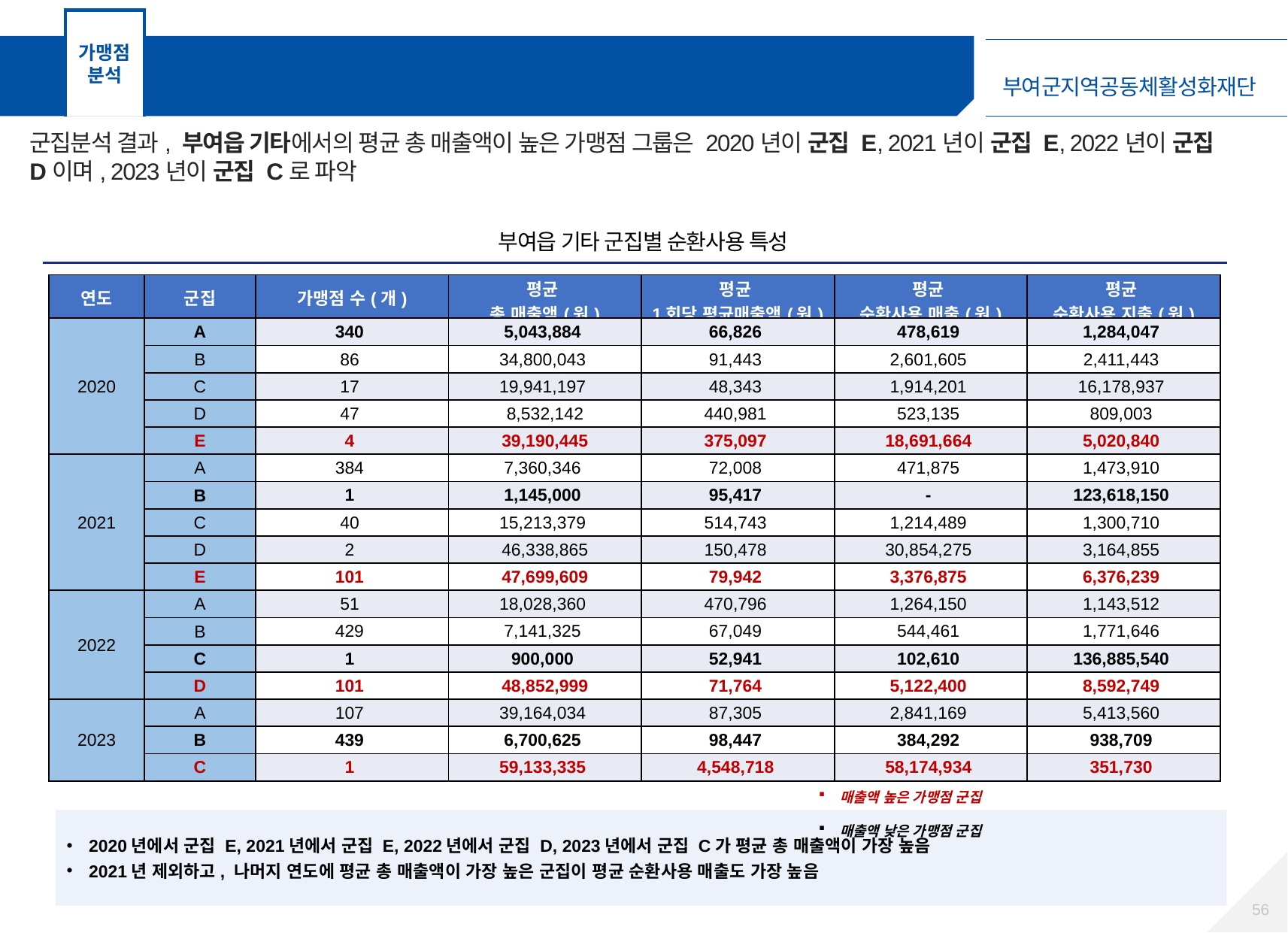

가맹점
분석
가맹점 군집분석 – 부여읍 기타 가맹점
군집분석 결과, 부여읍 기타에서의 평균 총 매출액이 높은 가맹점 그룹은 2020년이 군집 E, 2021년이 군집 E, 2022년이 군집 D이며, 2023년이 군집 C로 파악
부여읍 기타 군집별 순환사용 특성
| 연도 | 군집 | 가맹점 수(개) | 평균 총 매출액(원) | 평균 1회당 평균매출액(원) | 평균 순환사용 매출(원) | 평균 순환사용 지출(원) |
| --- | --- | --- | --- | --- | --- | --- |
| 2020 | A | 340 | 5,043,884 | 66,826 | 478,619 | 1,284,047 |
|  | B | 86 | 34,800,043 | 91,443 | 2,601,605 | 2,411,443 |
|  | C | 17 | 19,941,197 | 48,343 | 1,914,201 | 16,178,937 |
|  | D | 47 | 8,532,142 | 440,981 | 523,135 | 809,003 |
|  | E | 4 | 39,190,445 | 375,097 | 18,691,664 | 5,020,840 |
| 2021 | A | 384 | 7,360,346 | 72,008 | 471,875 | 1,473,910 |
|  | B | 1 | 1,145,000 | 95,417 | - | 123,618,150 |
|  | C | 40 | 15,213,379 | 514,743 | 1,214,489 | 1,300,710 |
|  | D | 2 | 46,338,865 | 150,478 | 30,854,275 | 3,164,855 |
|  | E | 101 | 47,699,609 | 79,942 | 3,376,875 | 6,376,239 |
| 2022 | A | 51 | 18,028,360 | 470,796 | 1,264,150 | 1,143,512 |
|  | B | 429 | 7,141,325 | 67,049 | 544,461 | 1,771,646 |
|  | C | 1 | 900,000 | 52,941 | 102,610 | 136,885,540 |
|  | D | 101 | 48,852,999 | 71,764 | 5,122,400 | 8,592,749 |
| 2023 | A | 107 | 39,164,034 | 87,305 | 2,841,169 | 5,413,560 |
|  | B | 439 | 6,700,625 | 98,447 | 384,292 | 938,709 |
|  | C | 1 | 59,133,335 | 4,548,718 | 58,174,934 | 351,730 |
매출액 높은 가맹점 군집

매출액 낮은 가맹점 군집
2020년에서 군집 E, 2021년에서 군집 E, 2022년에서 군집 D, 2023년에서 군집 C가 평균 총 매출액이 가장 높음
2021년 제외하고, 나머지 연도에 평균 총 매출액이 가장 높은 군집이 평균 순환사용 매출도 가장 높음
56